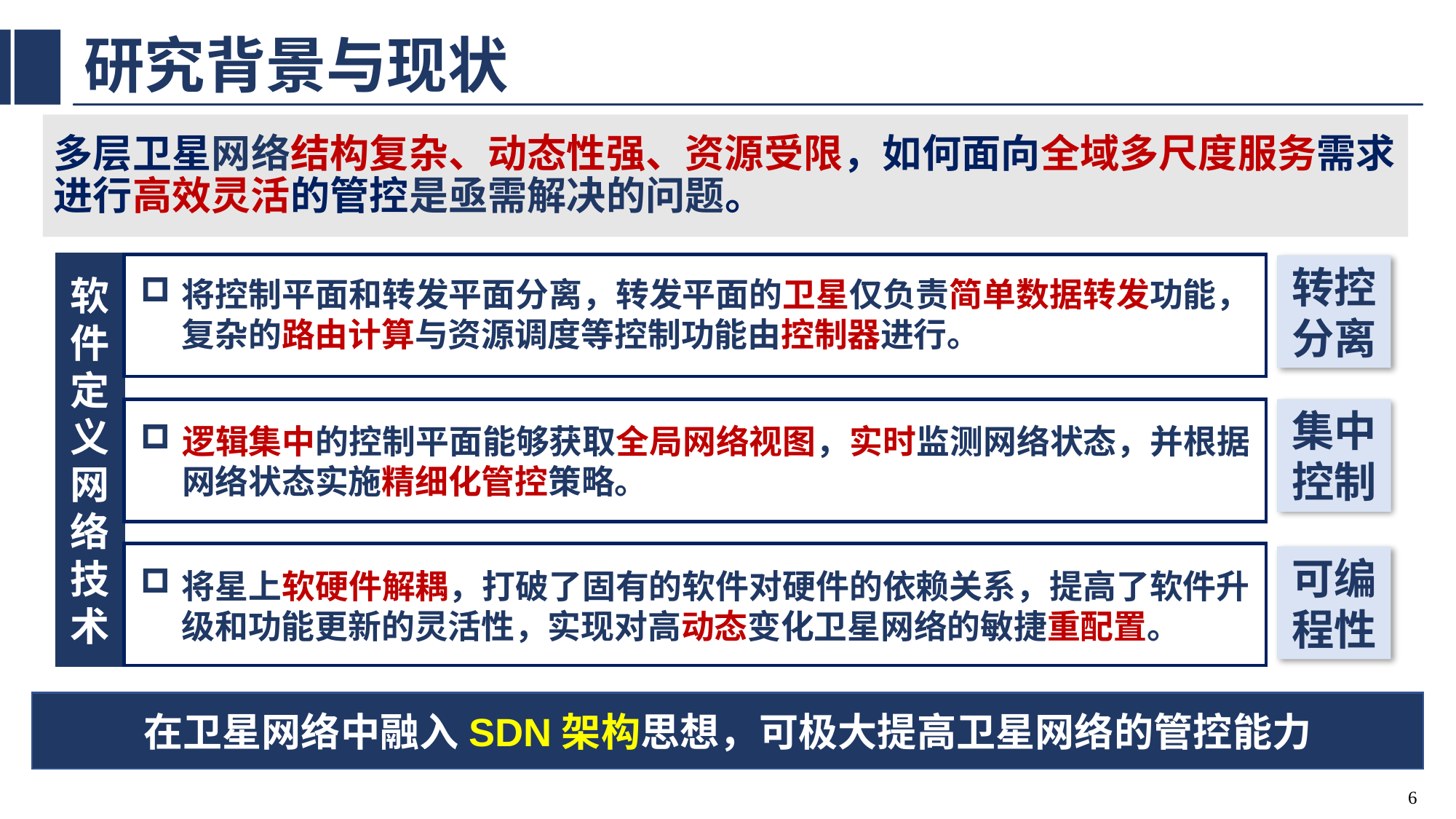

# 研究背景与现状
多层卫星网络结构复杂、动态性强、资源受限，如何面向全域多尺度服务需求进行高效灵活的管控是亟需解决的问题。
软件定义网络技术

将控制平面和转发平面分离，转发平面的卫星仅负责简单数据转发功能，复杂的路由计算与资源调度等控制功能由控制器进行。
转控分离
集中控制

逻辑集中的控制平面能够获取全局网络视图，实时监测网络状态，并根据网络状态实施精细化管控策略。

将星上软硬件解耦，打破了固有的软件对硬件的依赖关系，提高了软件升级和功能更新的灵活性，实现对高动态变化卫星网络的敏捷重配置。
可编程性
在卫星网络中融入SDN架构思想，可极大提高卫星网络的管控能力
6